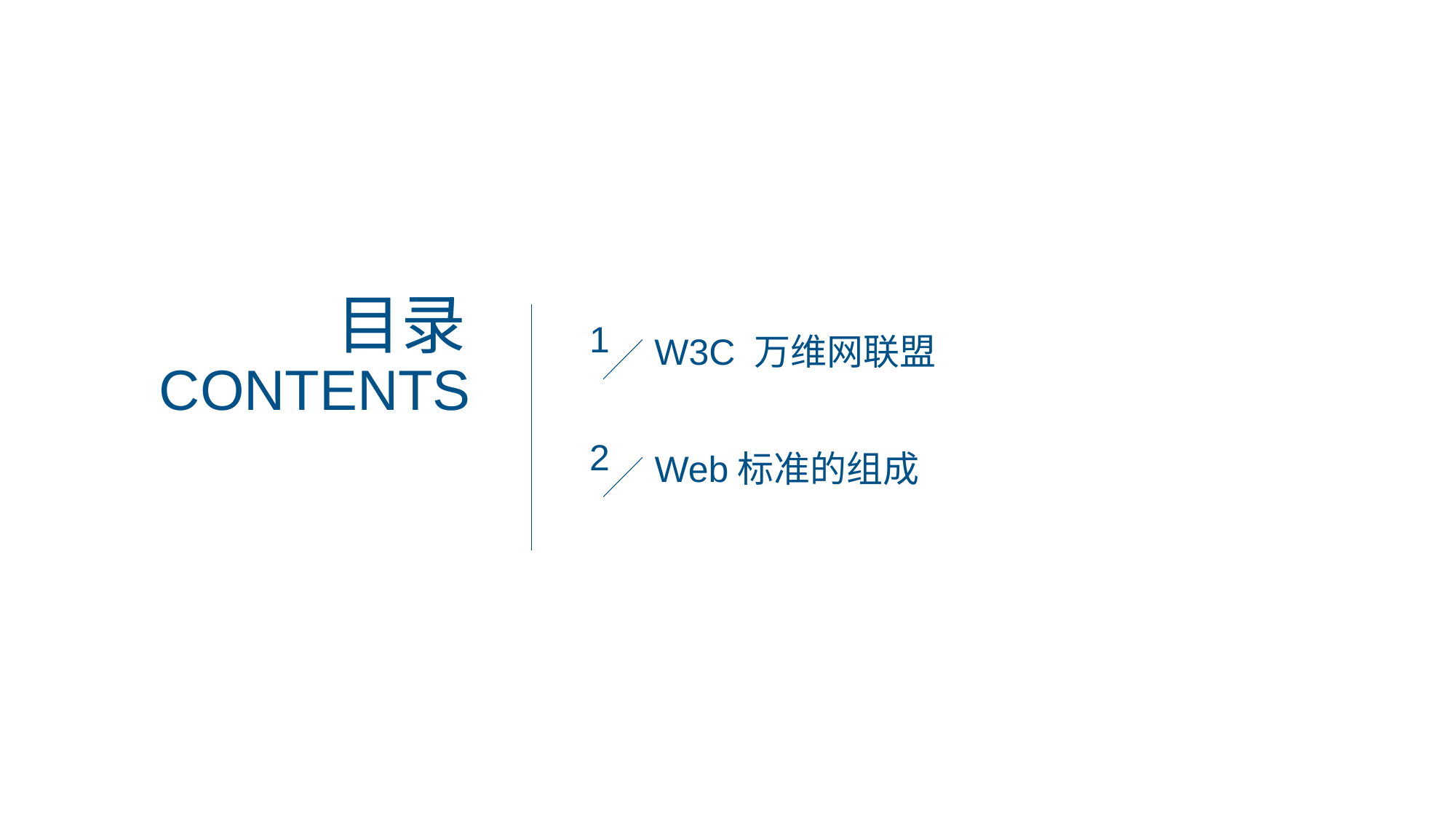

目录
CONTENTS
1
W3C 万维网联盟
2
Web标准的组成